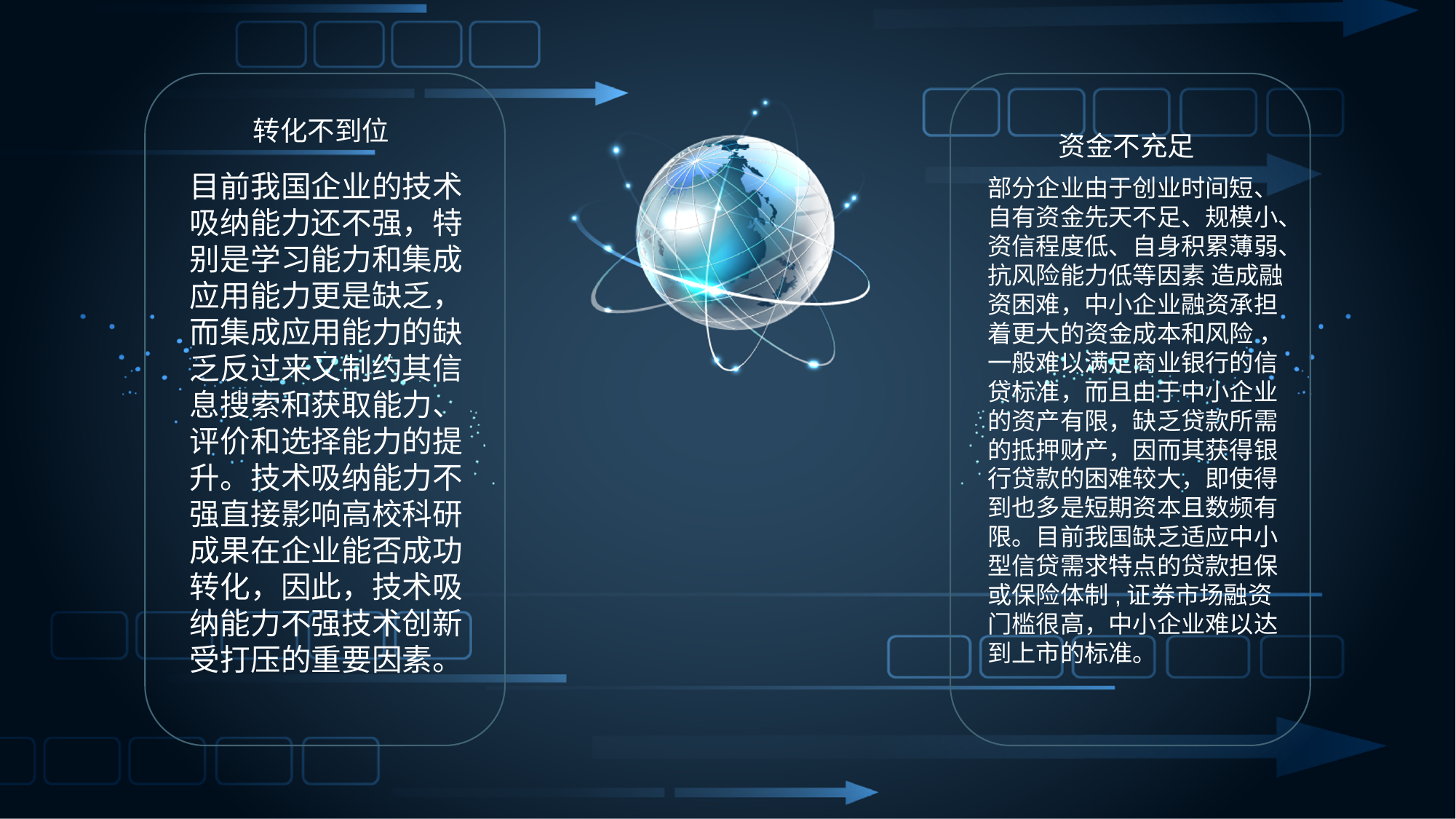

转化不到位
目前我国企业的技术吸纳能力还不强，特别是学习能力和集成应用能力更是缺乏，而集成应用能力的缺乏反过来又制约其信息搜索和获取能力、评价和选择能力的提升。技术吸纳能力不强直接影响高校科研成果在企业能否成功转化，因此，技术吸纳能力不强技术创新受打压的重要因素。

资金不充足
部分企业由于创业时间短、自有资金先天不足、规模小、资信程度低、自身积累薄弱、抗风险能力低等因素 造成融资困难，中小企业融资承担着更大的资金成本和风险 ，一般难以满足商业银行的信贷标准，而且由于中小企业的资产有限，缺乏贷款所需的抵押财产，因而其获得银行贷款的困难较大，即使得到也多是短期资本且数频有限。目前我国缺乏适应中小型信贷需求特点的贷款担保或保险体制,证券市场融资门槛很高，中小企业难以达到上市的标准。